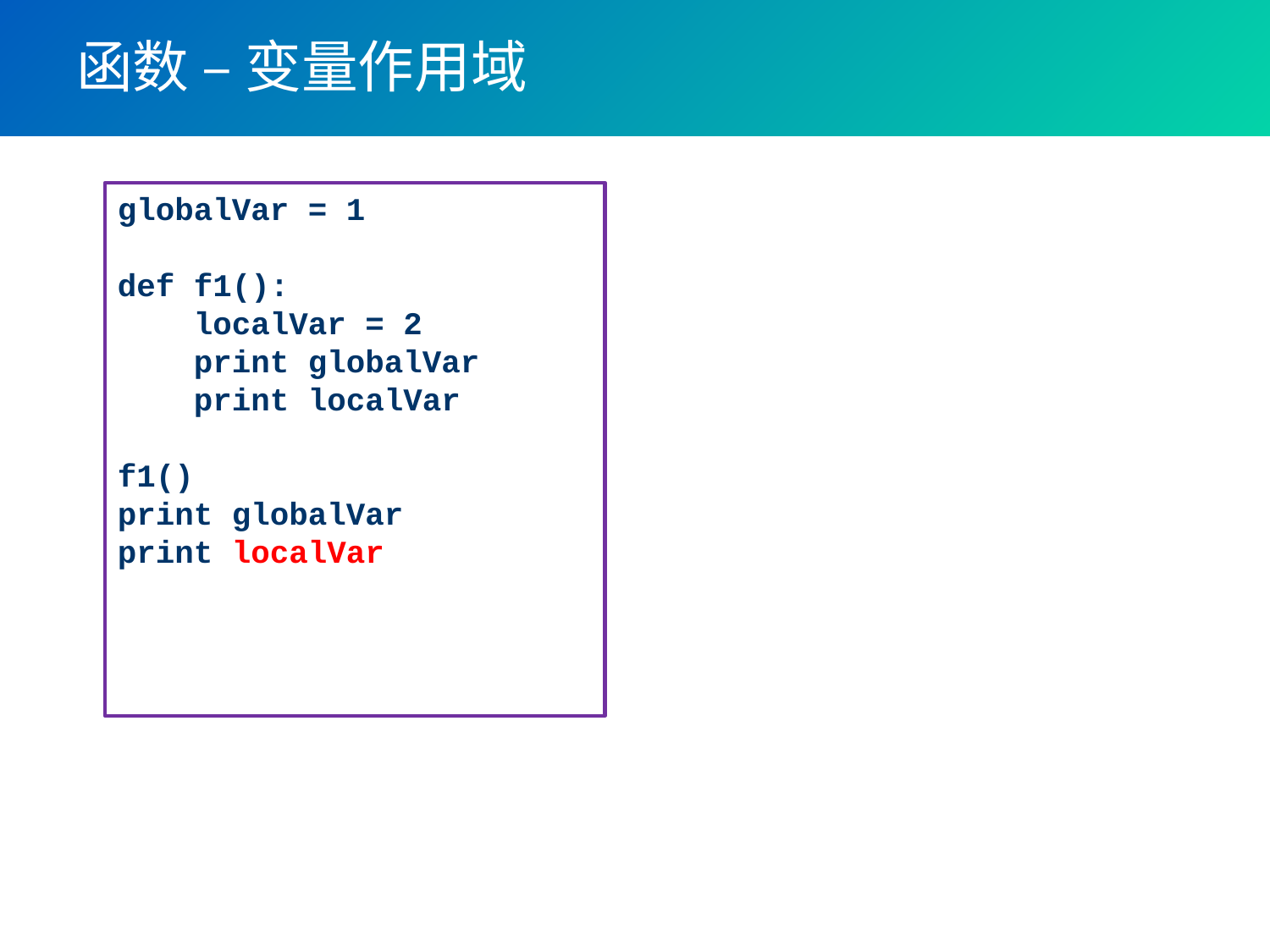

# 函数 – 变量作用域
globalVar = 1

def f1():
    localVar = 2
    print globalVar
    print localVar

f1()
print globalVar
print localVar